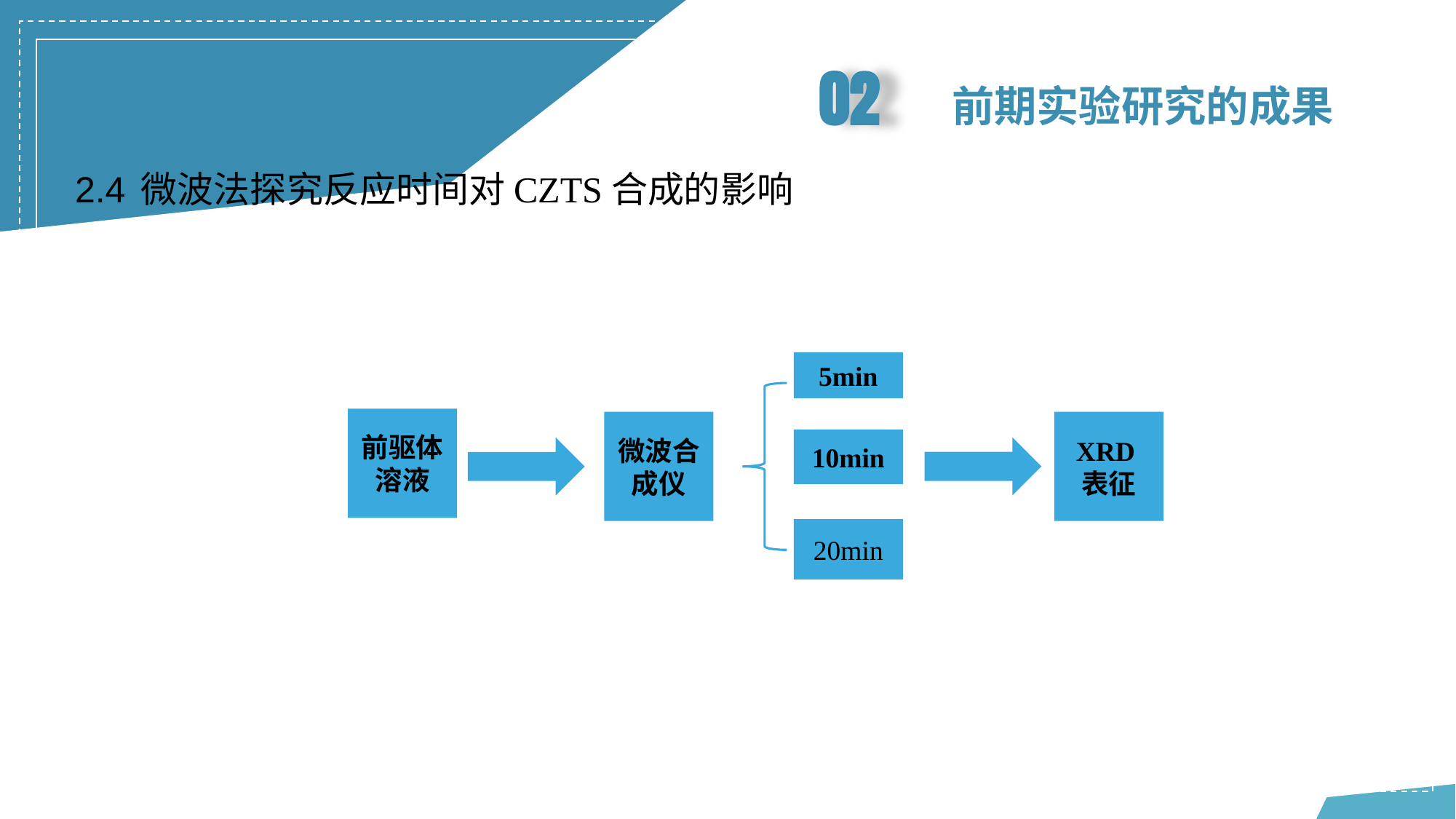

02
前期实验研究的成果
2.4 微波法探究反应时间对CZTS合成的影响
5min

前驱体溶液
微波合成仪
XRD表征
10min

20min
延时